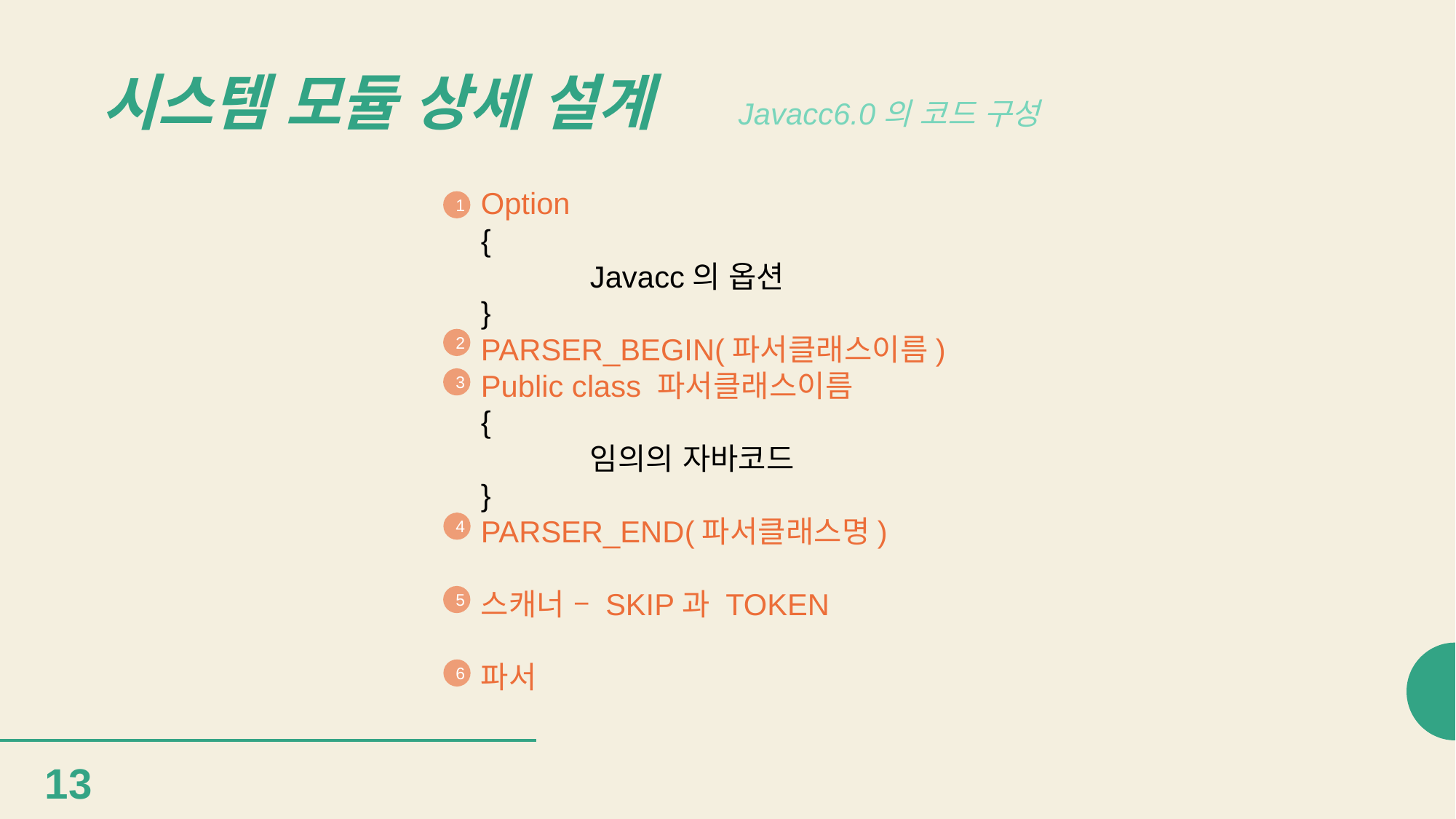

# 시스템 모듈 상세 설계
Javacc6.0의 코드 구성
Option
{
	Javacc의 옵션
}
PARSER_BEGIN(파서클래스이름)
Public class 파서클래스이름
{
	임의의 자바코드
}
PARSER_END(파서클래스명)

스캐너 – SKIP과 TOKEN

파서
1
2
3
4
5
6
13